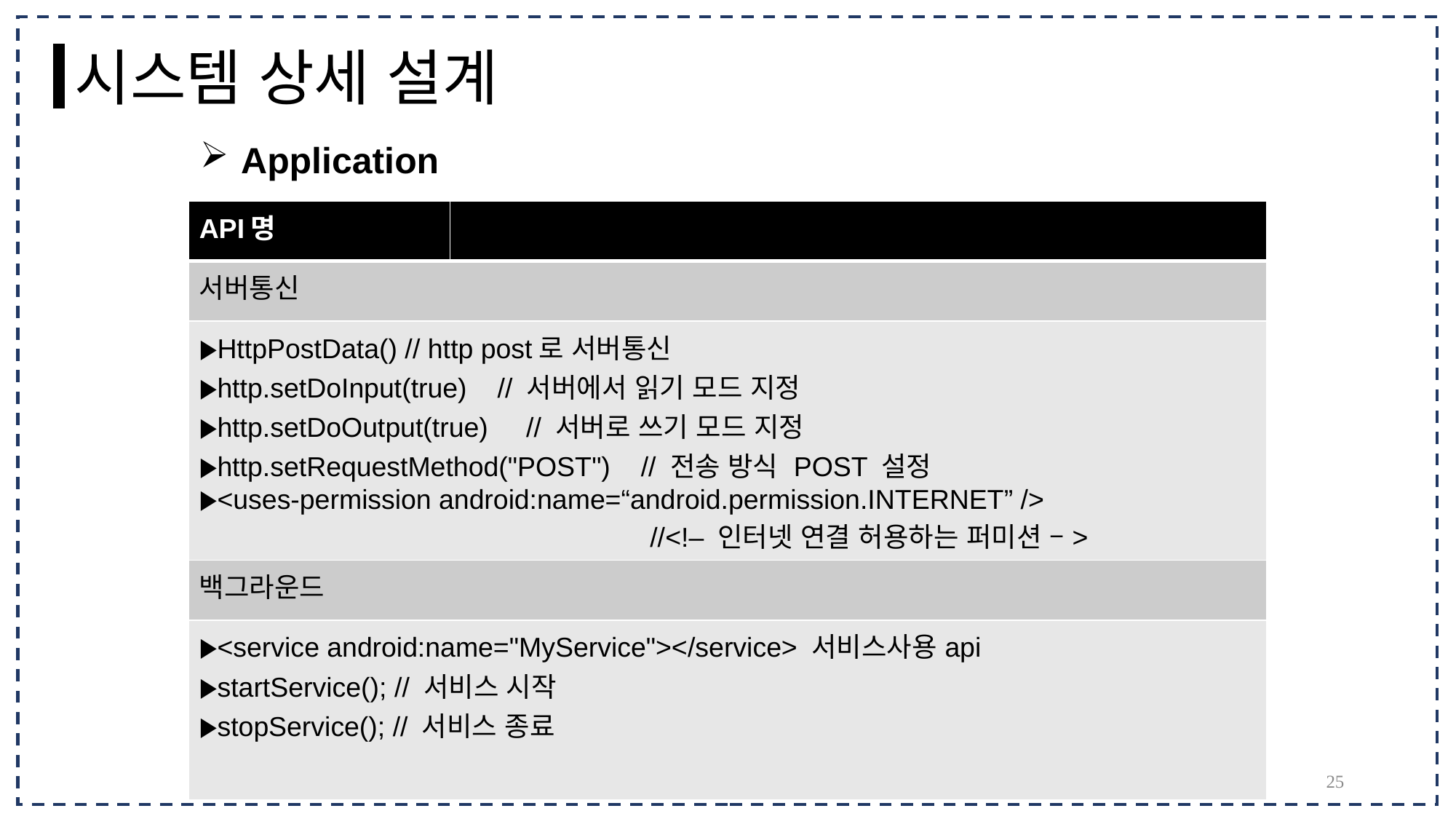

시스템 상세 설계

Application
| API명 |  |
| --- | --- |
| 서버통신 |  |
| ▶HttpPostData() // http post로 서버통신 ▶http.setDoInput(true) // 서버에서 읽기 모드 지정 ▶http.setDoOutput(true) // 서버로 쓰기 모드 지정 ▶http.setRequestMethod("POST") // 전송 방식 POST 설정 ▶<uses-permission android:name=“android.permission.INTERNET” /> //<!– 인터넷 연결 허용하는 퍼미션 –> |  |
| 백그라운드 |  |
| ▶<service android:name="MyService"></service> 서비스사용api ▶startService(); // 서비스 시작 ▶stopService(); // 서비스 종료 |  |
25